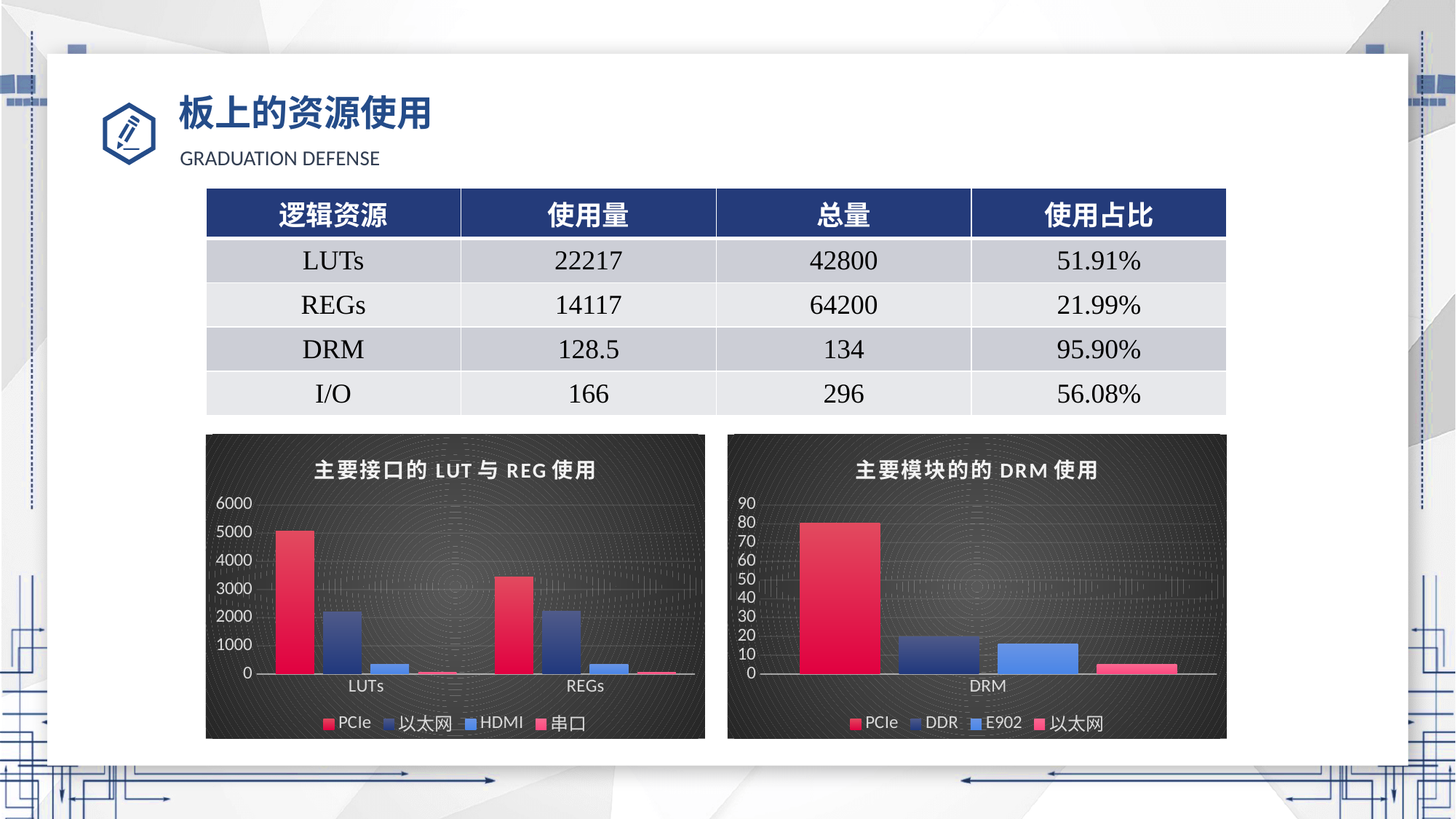

# 板上的资源使用
| 逻辑资源 | 使用量 | 总量 | 使用占比 |
| --- | --- | --- | --- |
| LUTs | 22217 | 42800 | 51.91% |
| REGs | 14117 | 64200 | 21.99% |
| DRM | 128.5 | 134 | 95.90% |
| I/O | 166 | 296 | 56.08% |

### Chart: 主要接口的LUT与REG使用

| Category | PCIe | 以太网 | HDMI | 串口 |
|---|---|---|---|---|
| LUTs | 5088.0 | 2213.0 | 351.0 | 60.0 |
| REGs | 3455.0 | 2227.0 | 330.0 | 60.0 |

### Chart: 主要模块的的DRM使用

| Category | PCIe | DDR | E902 | 以太网 |
|---|---|---|---|---|
| DRM | 80.5 | 20.0 | 16.0 | 5.0 |